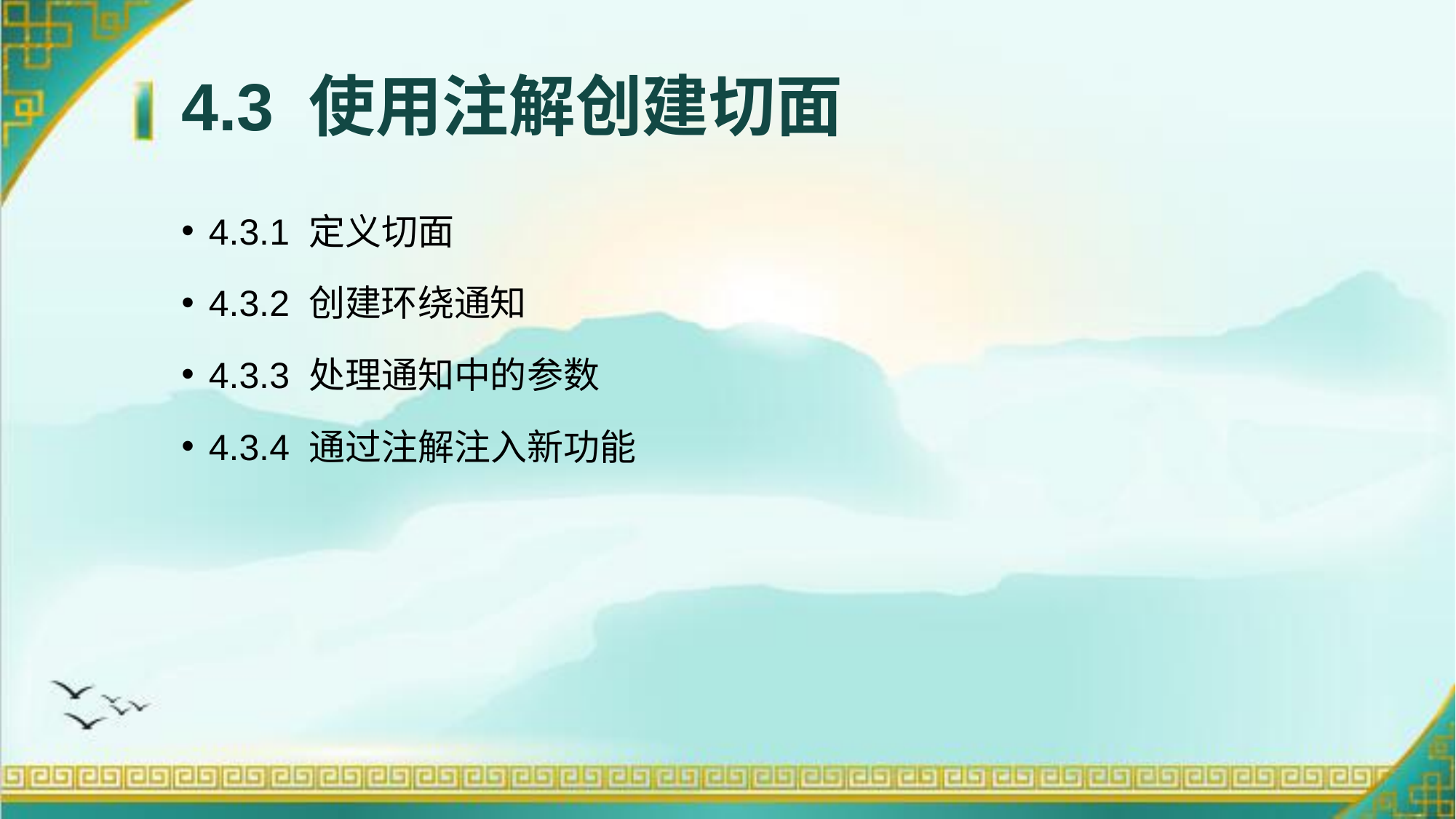

# 4.3 使用注解创建切面
4.3.1 定义切面
4.3.2 创建环绕通知
4.3.3 处理通知中的参数
4.3.4 通过注解注入新功能